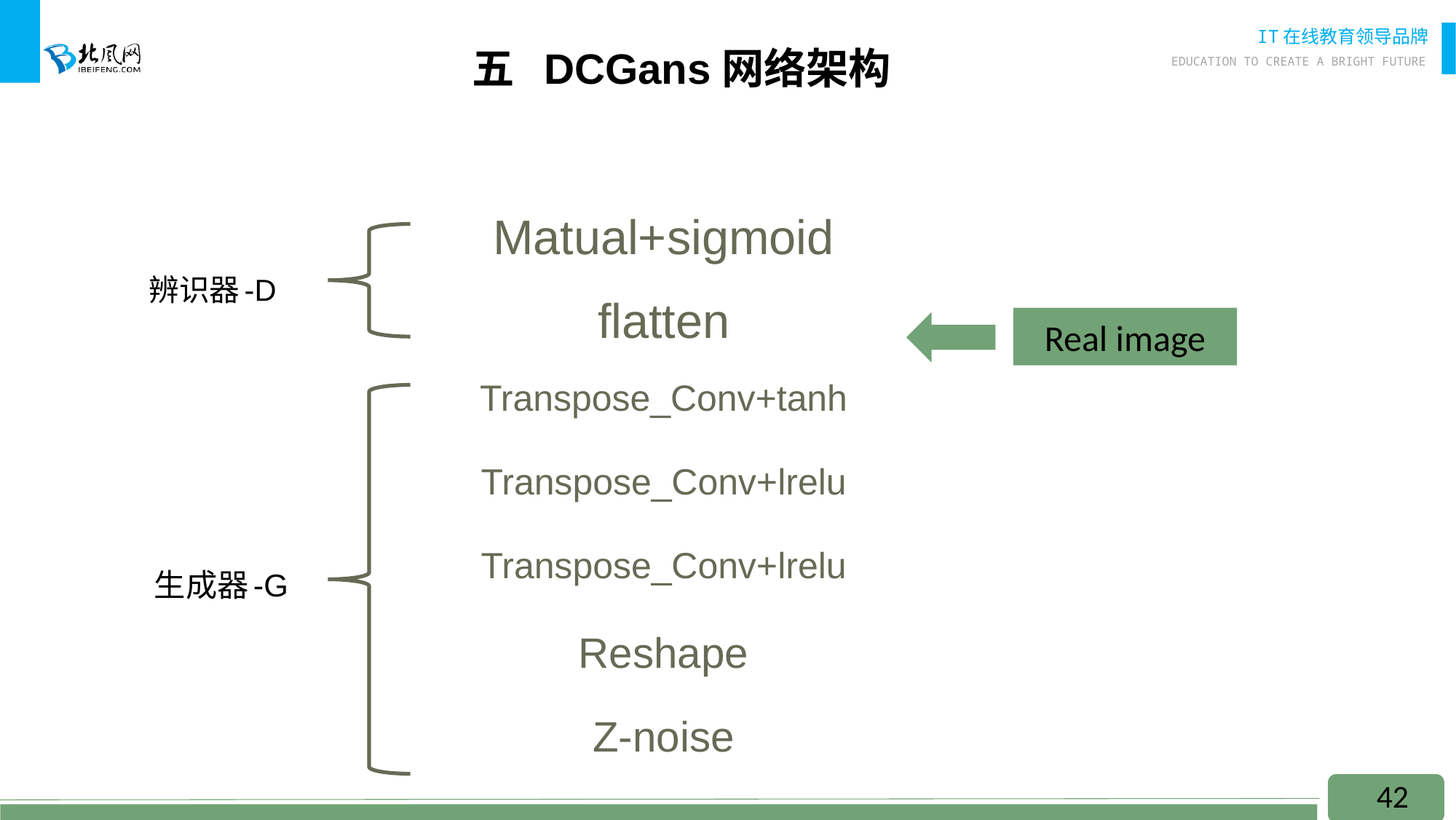

五  DCGans网络架构
| Matual+sigmoid |
| --- |
| flatten |
| Transpose\_Conv+tanh |
| Transpose\_Conv+lrelu |
| Transpose\_Conv+lrelu |
| Reshape |
| Z-noise |

辨识器-D
Real image

生成器-G